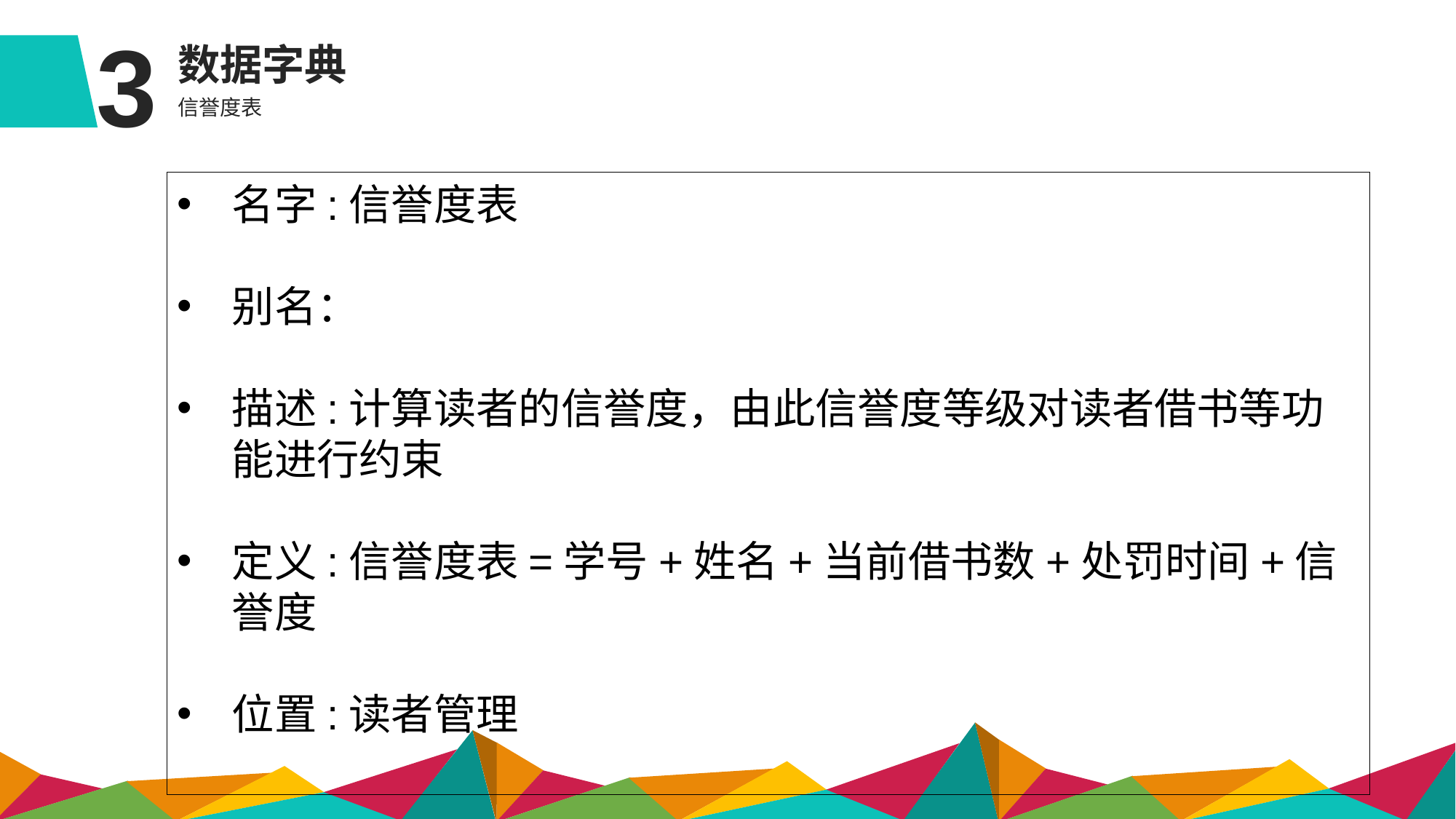

3
数据字典
信誉度表
名字:信誉度表

别名：

描述:计算读者的信誉度，由此信誉度等级对读者借书等功能进行约束
定义:信誉度表=学号+姓名+当前借书数+处罚时间+信誉度
位置:读者管理